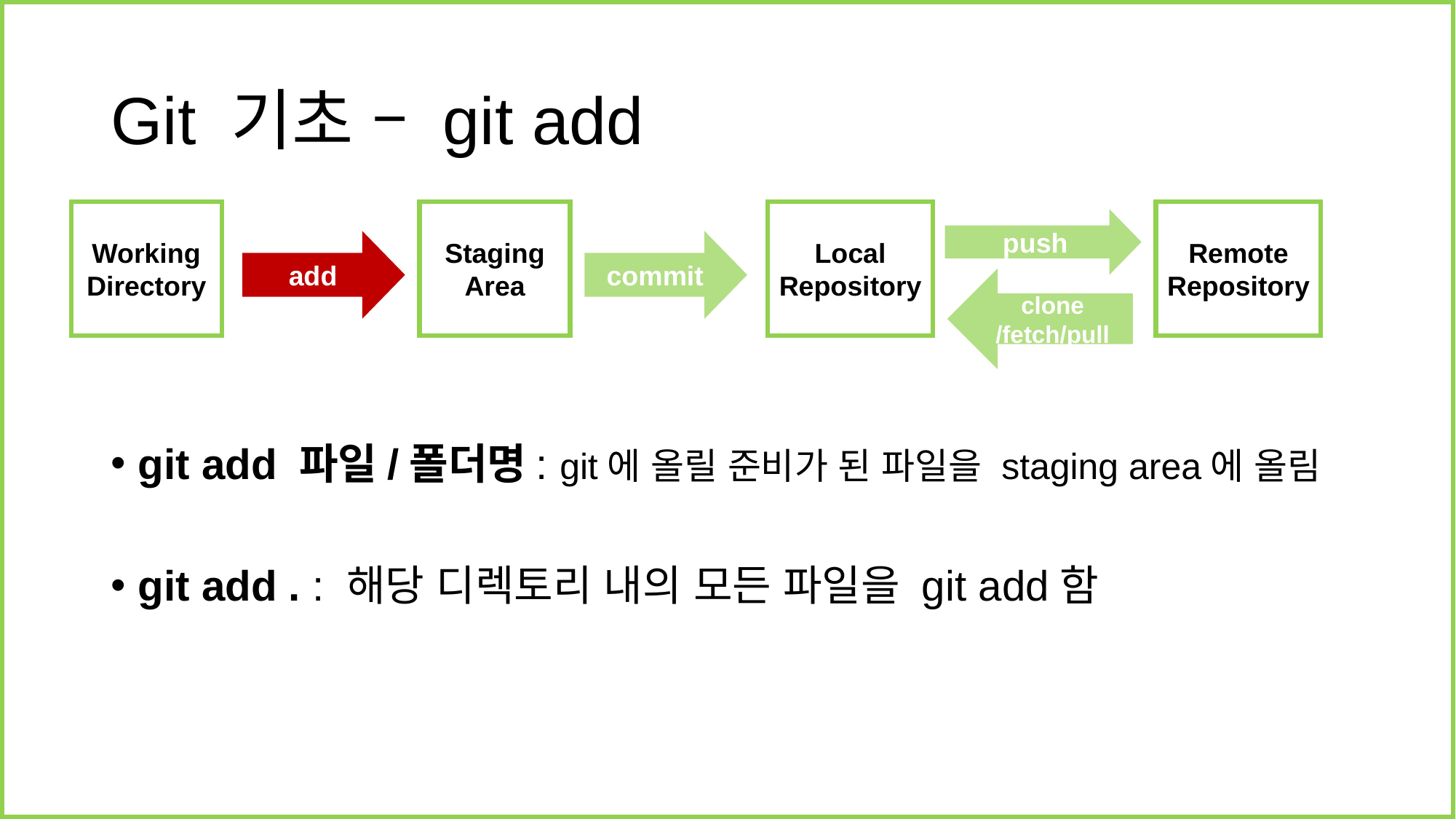

# Git 기초 – git add
Staging
Area
Local
Repository
Remote
Repository
Working
Directory
push

git add 파일/폴더명: git에 올릴 준비가 된 파일을 staging area에 올림

git add . : 해당 디렉토리 내의 모든 파일을 git add함
add
commit
clone
/fetch/pull